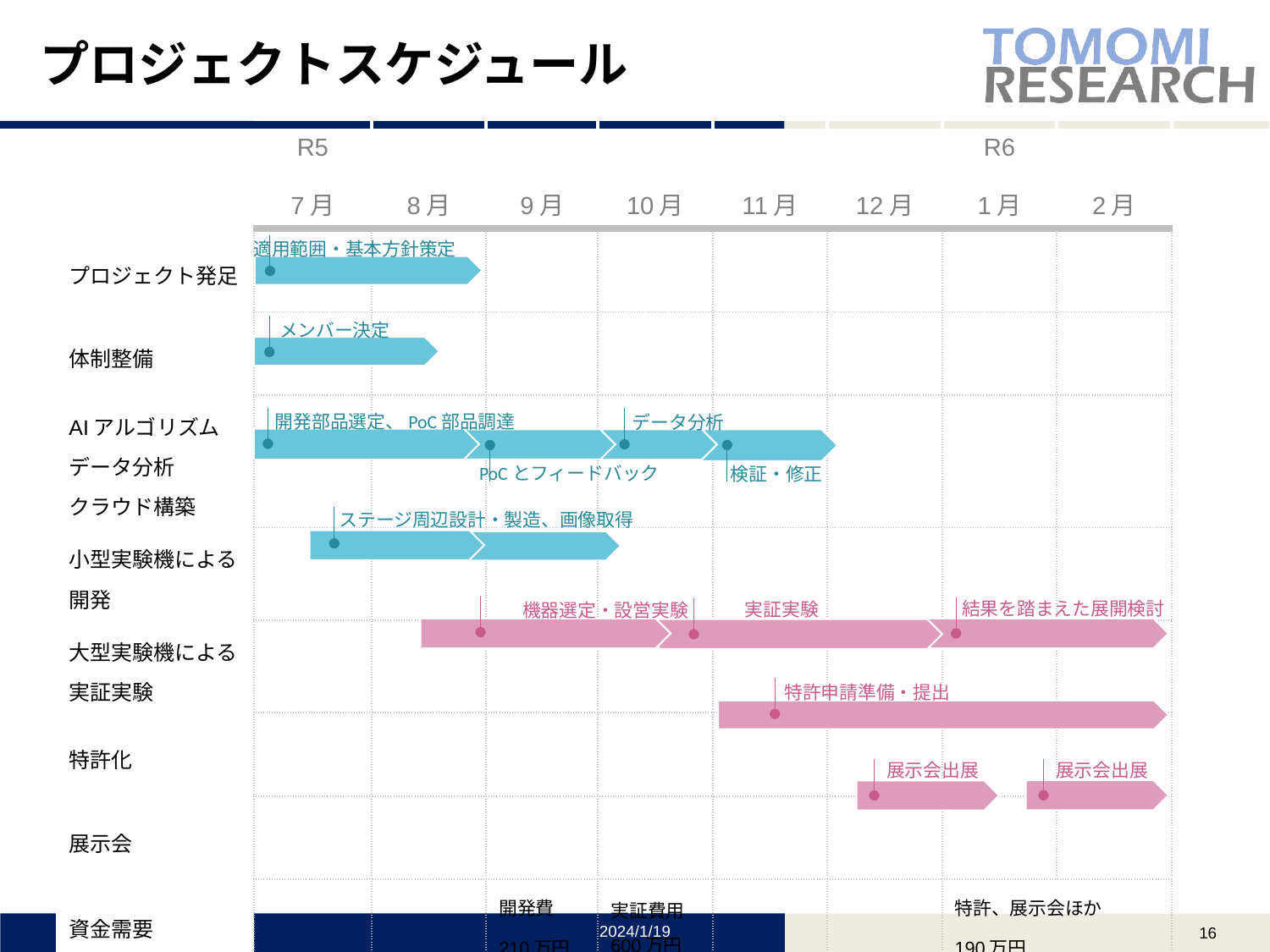

# プロジェクトスケジュール
|  | R5 |  |  |  |  |  | R6 |  |
| --- | --- | --- | --- | --- | --- | --- | --- | --- |
|  | 7月 | 8月 | 9月 | 10月 | 11月 | 12月 | 1月 | 2月 |
| プロジェクト発足 |  |  |  |  |  |  |  |  |
| 体制整備 |  |  |  |  |  |  |  |  |
| AIアルゴリズム データ分析 クラウド構築 |  |  |  |  |  |  |  |  |
| 小型実験機による開発 |  |  |  |  |  |  |  |  |
| 大型実験機による実証実験 |  |  |  |  |  |  |  |  |
| 特許化 |  |  |  |  |  |  |  |  |
| 展示会 |  |  |  |  |  |  |  |  |
| 資金需要 |  |  | 開発費 210万円 | 実証費用600万円 |  |  | 特許、展示会ほか 190万円 | 特許展示会ほか300万円 |
適用範囲・基本方針策定

メンバー決定

開発部品選定、PoC部品調達

データ分析

検証・修正

PoCとフィードバック
ステージ周辺設計・製造、画像取得

結果を踏まえた展開検討

実証実験

機器選定・設営実験

特許申請準備・提出

展示会出展

展示会出展

2024/1/19
16